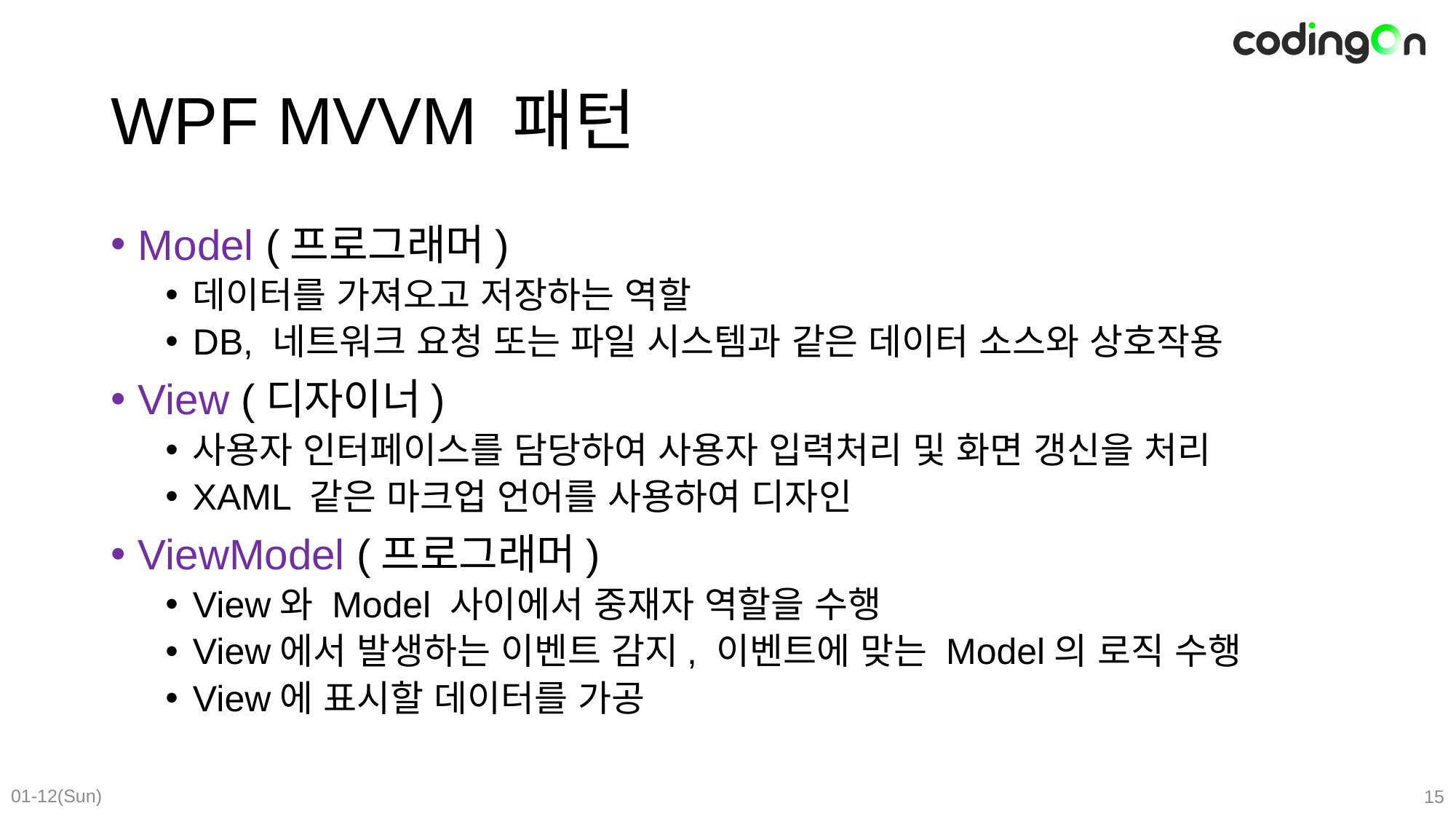

# WPF MVVM 패턴
Model (프로그래머)
데이터를 가져오고 저장하는 역할
DB, 네트워크 요청 또는 파일 시스템과 같은 데이터 소스와 상호작용
View (디자이너)
사용자 인터페이스를 담당하여 사용자 입력처리 및 화면 갱신을 처리
XAML 같은 마크업 언어를 사용하여 디자인
ViewModel (프로그래머)
View와 Model 사이에서 중재자 역할을 수행
View에서 발생하는 이벤트 감지, 이벤트에 맞는 Model의 로직 수행
View에 표시할 데이터를 가공

01-12(Sun)
15